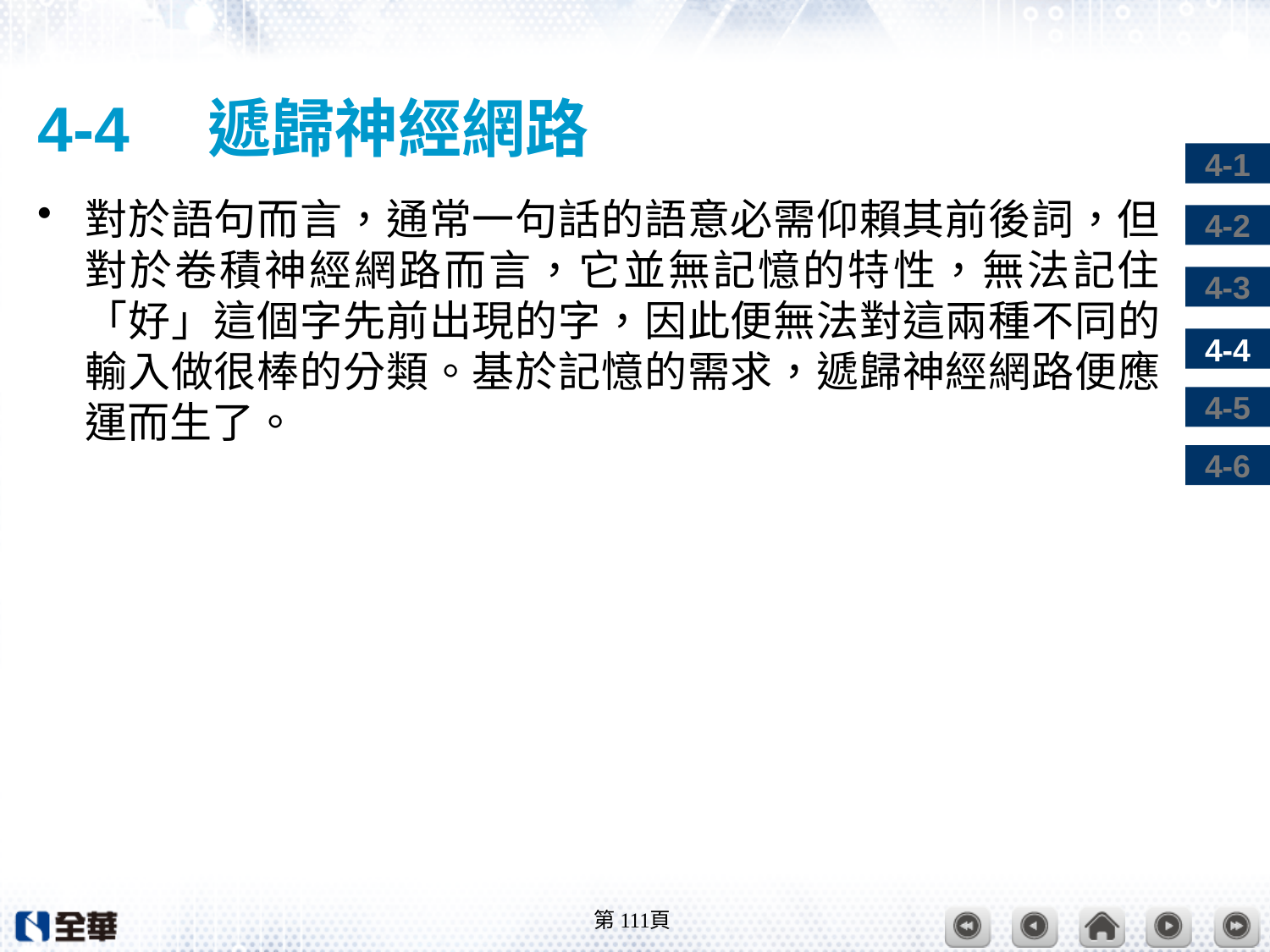

# 4-4　遞歸神經網路
對於語句而言，通常一句話的語意必需仰賴其前後詞，但對於卷積神經網路而言，它並無記憶的特性，無法記住「好」這個字先前出現的字，因此便無法對這兩種不同的輸入做很棒的分類。基於記憶的需求，遞歸神經網路便應運而生了。